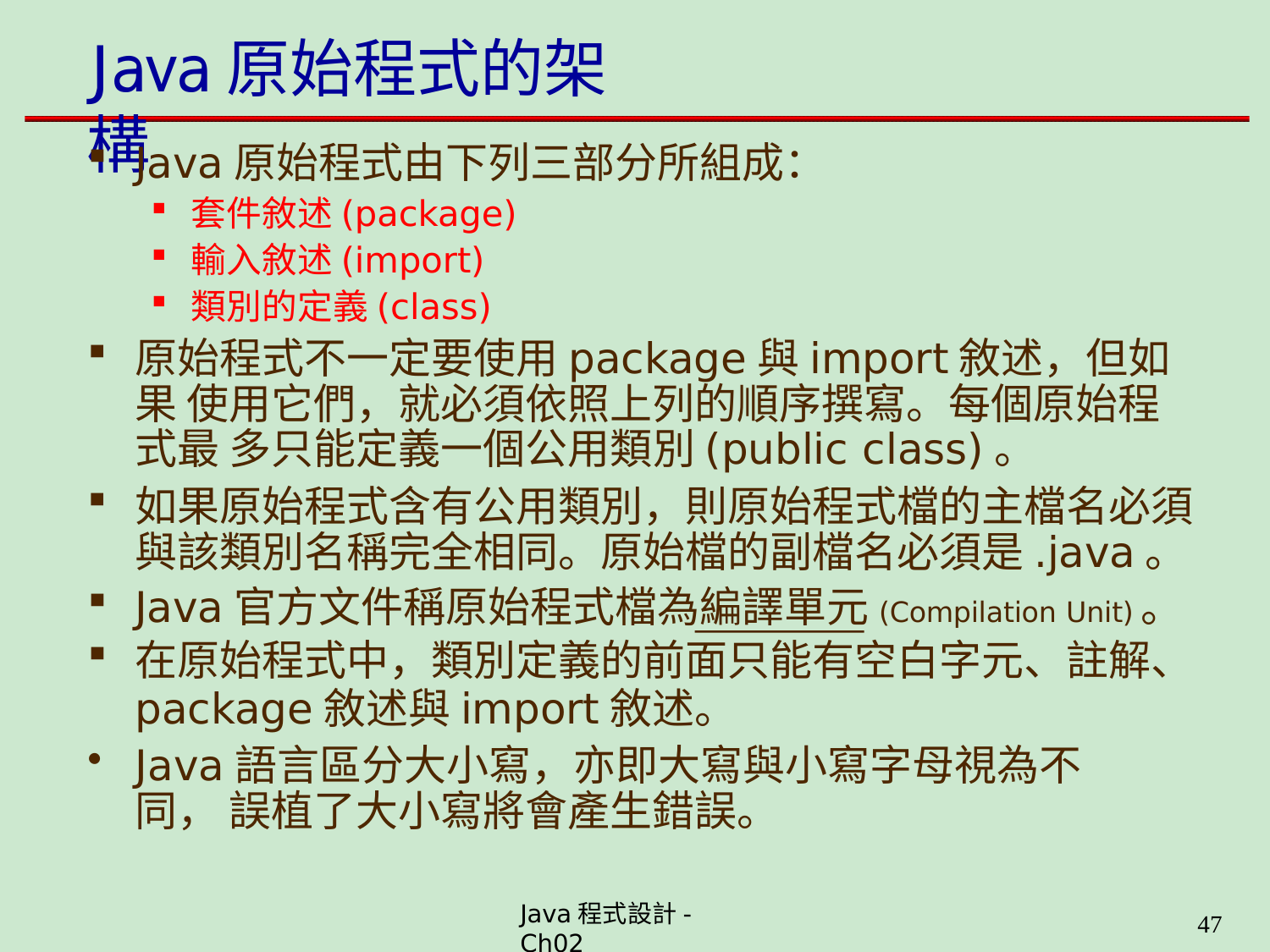

# Java原始程式的架構
Java原始程式由下列三部分所組成：
套件敘述(package)
輸入敘述(import)
類別的定義(class)
原始程式不一定要使用package與import敘述，但如果 使用它們，就必須依照上列的順序撰寫。每個原始程式最 多只能定義一個公用類別(public class)。
如果原始程式含有公用類別，則原始程式檔的主檔名必須 與該類別名稱完全相同。原始檔的副檔名必須是.java。
Java官方文件稱原始程式檔為編譯單元(Compilation Unit)。
在原始程式中，類別定義的前面只能有空白字元、註解、
package敘述與import敘述。
Java語言區分大小寫，亦即大寫與小寫字母視為不同， 誤植了大小寫將會產生錯誤。

Java程式設計-Ch02
47